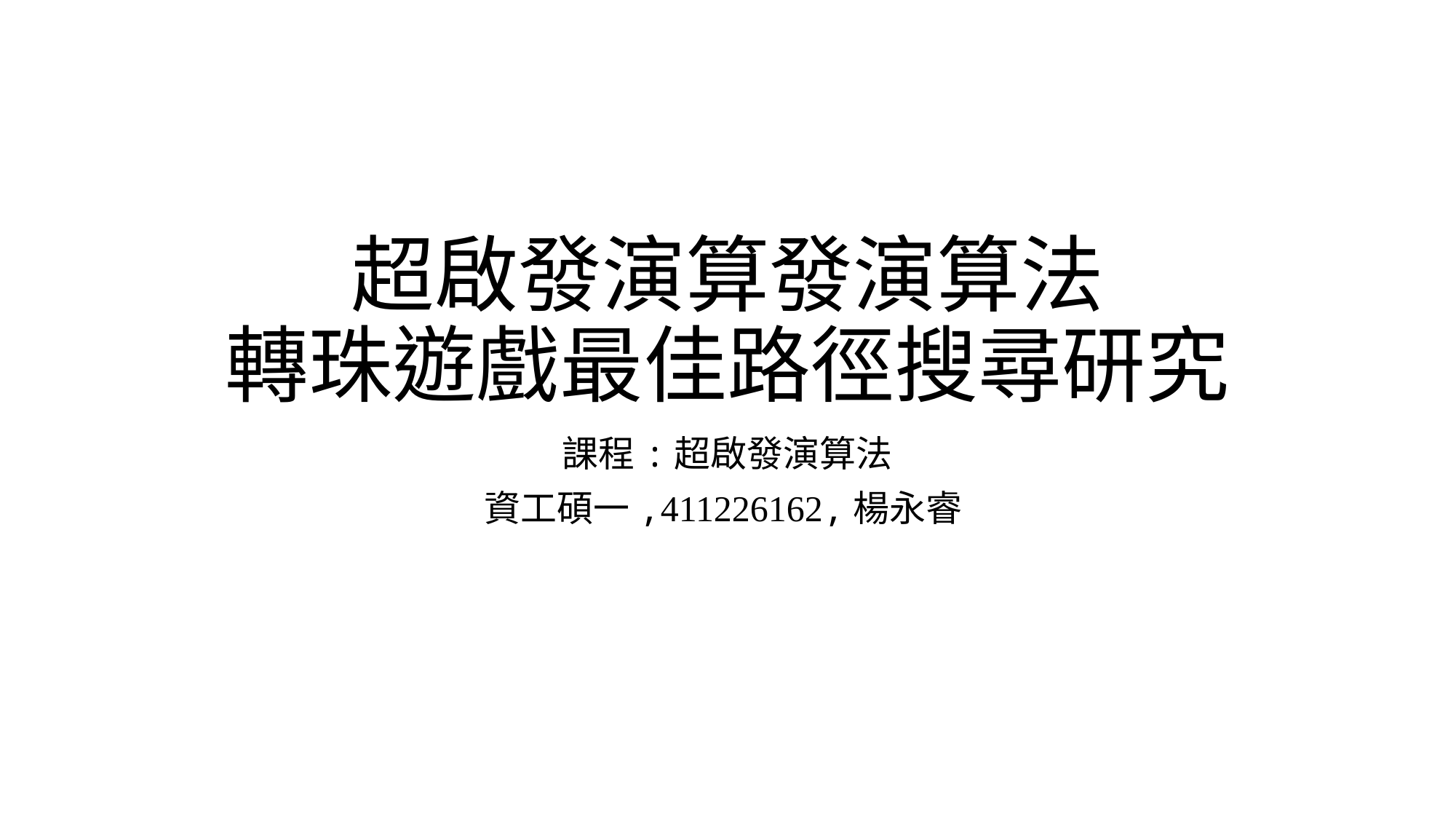

# 超啟發演算發演算法 轉珠遊戲最佳路徑搜尋研究
課程:超啟發演算法
資工碩一,411226162,楊永睿